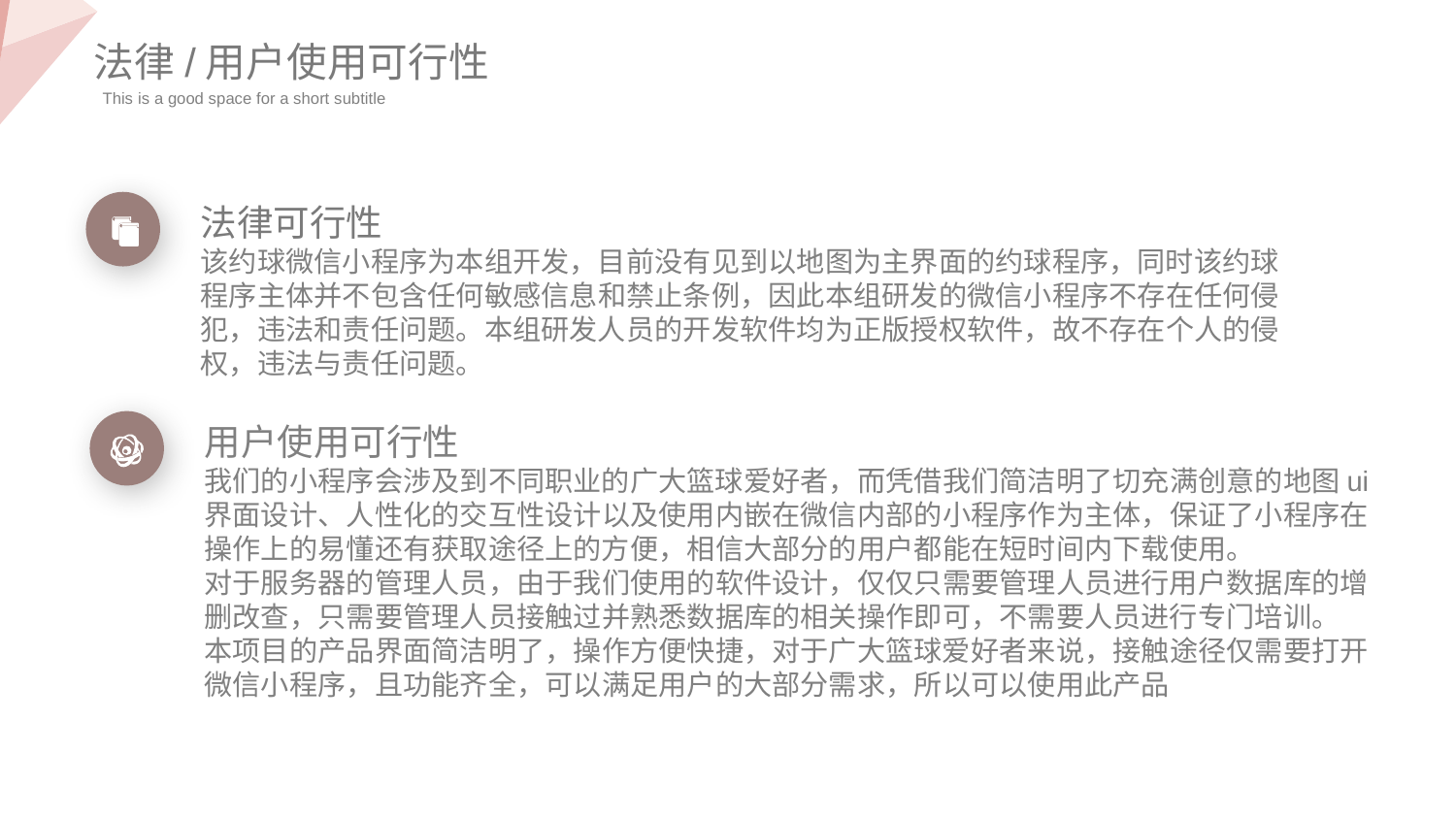

法律/用户使用可行性
This is a good space for a short subtitle
法律可行性
该约球微信小程序为本组开发，目前没有见到以地图为主界面的约球程序，同时该约球程序主体并不包含任何敏感信息和禁止条例，因此本组研发的微信小程序不存在任何侵犯，违法和责任问题。本组研发人员的开发软件均为正版授权软件，故不存在个人的侵权，违法与责任问题。

用户使用可行性
我们的小程序会涉及到不同职业的广大篮球爱好者，而凭借我们简洁明了切充满创意的地图ui界面设计、人性化的交互性设计以及使用内嵌在微信内部的小程序作为主体，保证了小程序在操作上的易懂还有获取途径上的方便，相信大部分的用户都能在短时间内下载使用。
对于服务器的管理人员，由于我们使用的软件设计，仅仅只需要管理人员进行用户数据库的增删改查，只需要管理人员接触过并熟悉数据库的相关操作即可，不需要人员进行专门培训。
本项目的产品界面简洁明了，操作方便快捷，对于广大篮球爱好者来说，接触途径仅需要打开微信小程序，且功能齐全，可以满足用户的大部分需求，所以可以使用此产品